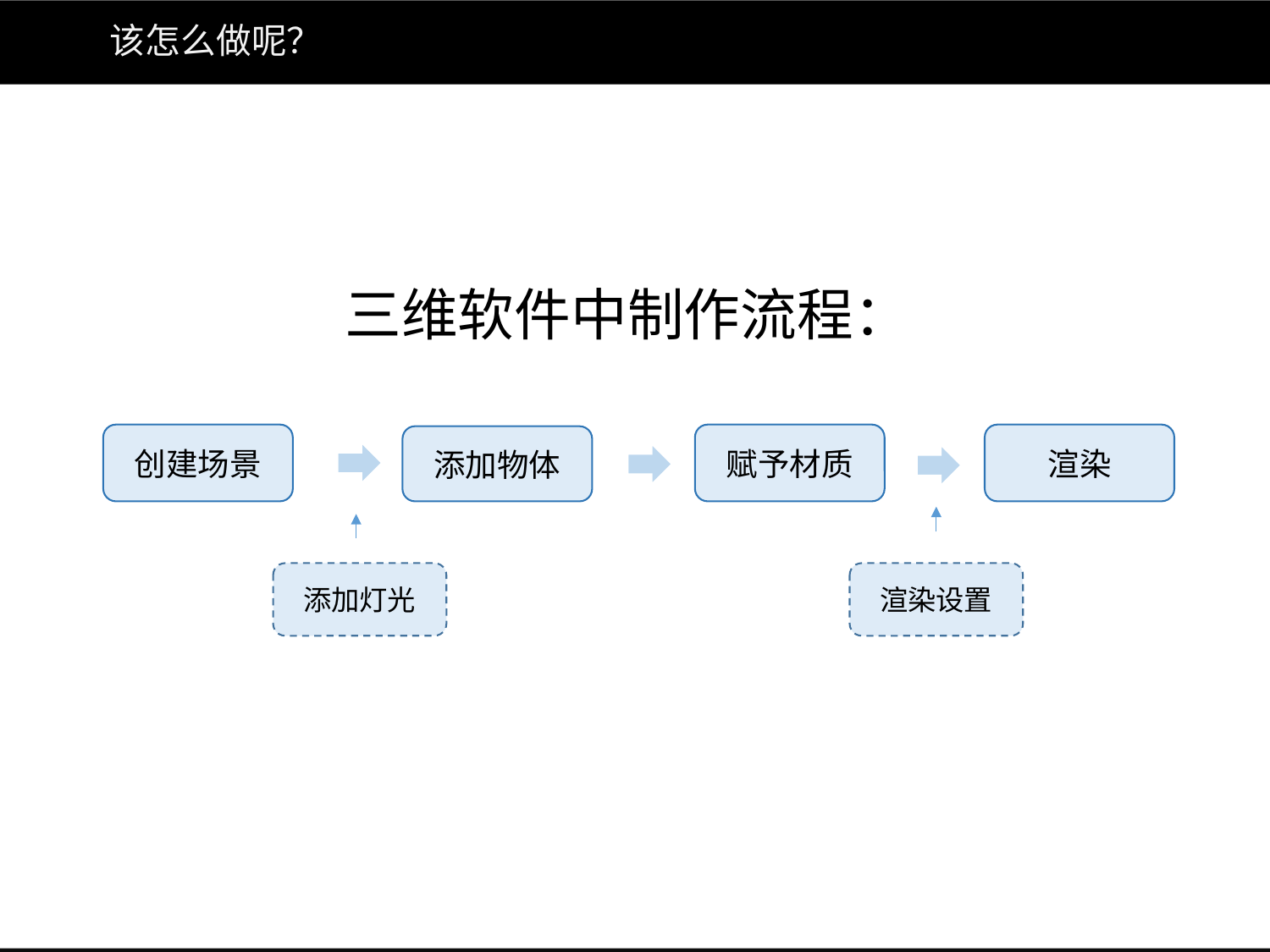

# 该怎么做呢？
三维软件中制作流程：
创建场景
赋予材质
渲染
添加物体

添加灯光
渲染设置